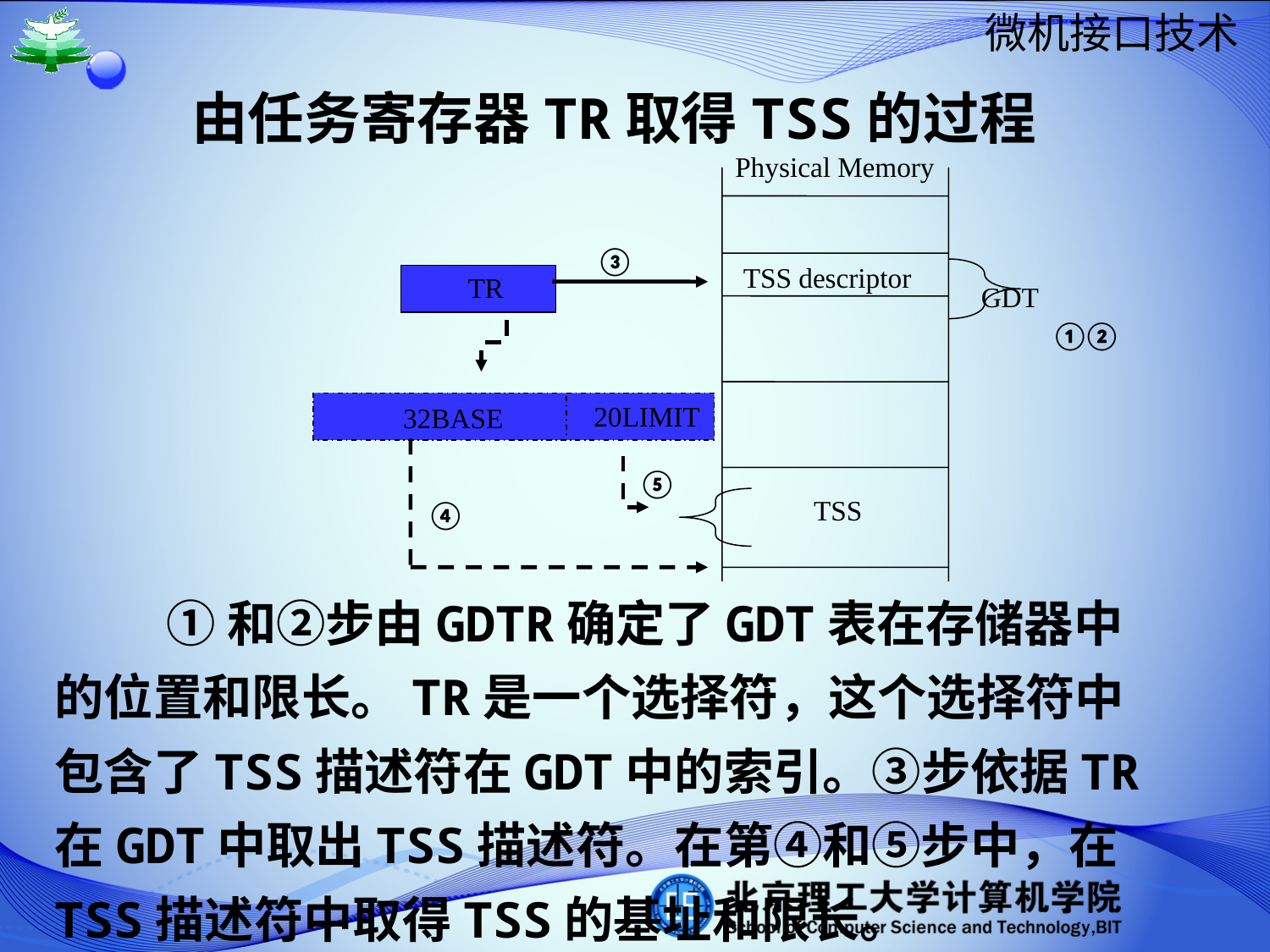

# 由任务寄存器TR取得TSS的过程
Physical Memory

③

TSS descriptor

TR

GDT

①
②

20LIMIT

32BASE

⑤

TSS

④

①和②步由GDTR确定了GDT表在存储器中的位置和限长。TR是一个选择符，这个选择符中包含了TSS描述符在GDT中的索引。③步依据TR在GDT中取出TSS描述符。在第④和⑤步中，在TSS描述符中取得TSS的基址和限长。